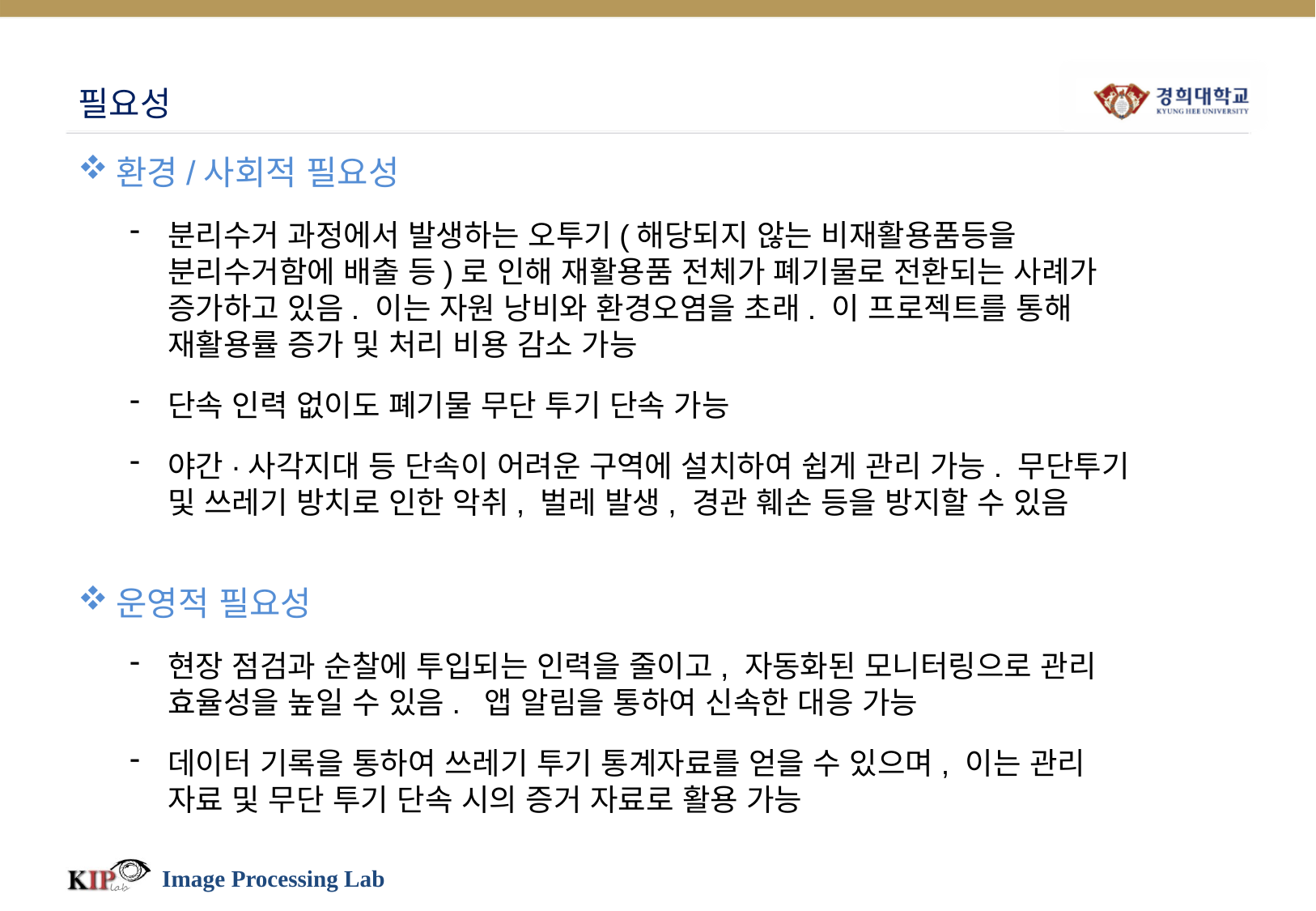

# 필요성
환경/사회적 필요성
분리수거 과정에서 발생하는 오투기(해당되지 않는 비재활용품등을 분리수거함에 배출 등)로 인해 재활용품 전체가 폐기물로 전환되는 사례가 증가하고 있음. 이는 자원 낭비와 환경오염을 초래. 이 프로젝트를 통해 재활용률 증가 및 처리 비용 감소 가능
단속 인력 없이도 폐기물 무단 투기 단속 가능
야간·사각지대 등 단속이 어려운 구역에 설치하여 쉽게 관리 가능. 무단투기 및 쓰레기 방치로 인한 악취, 벌레 발생, 경관 훼손 등을 방지할 수 있음

운영적 필요성
현장 점검과 순찰에 투입되는 인력을 줄이고, 자동화된 모니터링으로 관리 효율성을 높일 수 있음.  앱 알림을 통하여 신속한 대응 가능
데이터 기록을 통하여 쓰레기 투기 통계자료를 얻을 수 있으며, 이는 관리 자료 및 무단 투기 단속 시의 증거 자료로 활용 가능

Image Processing Lab